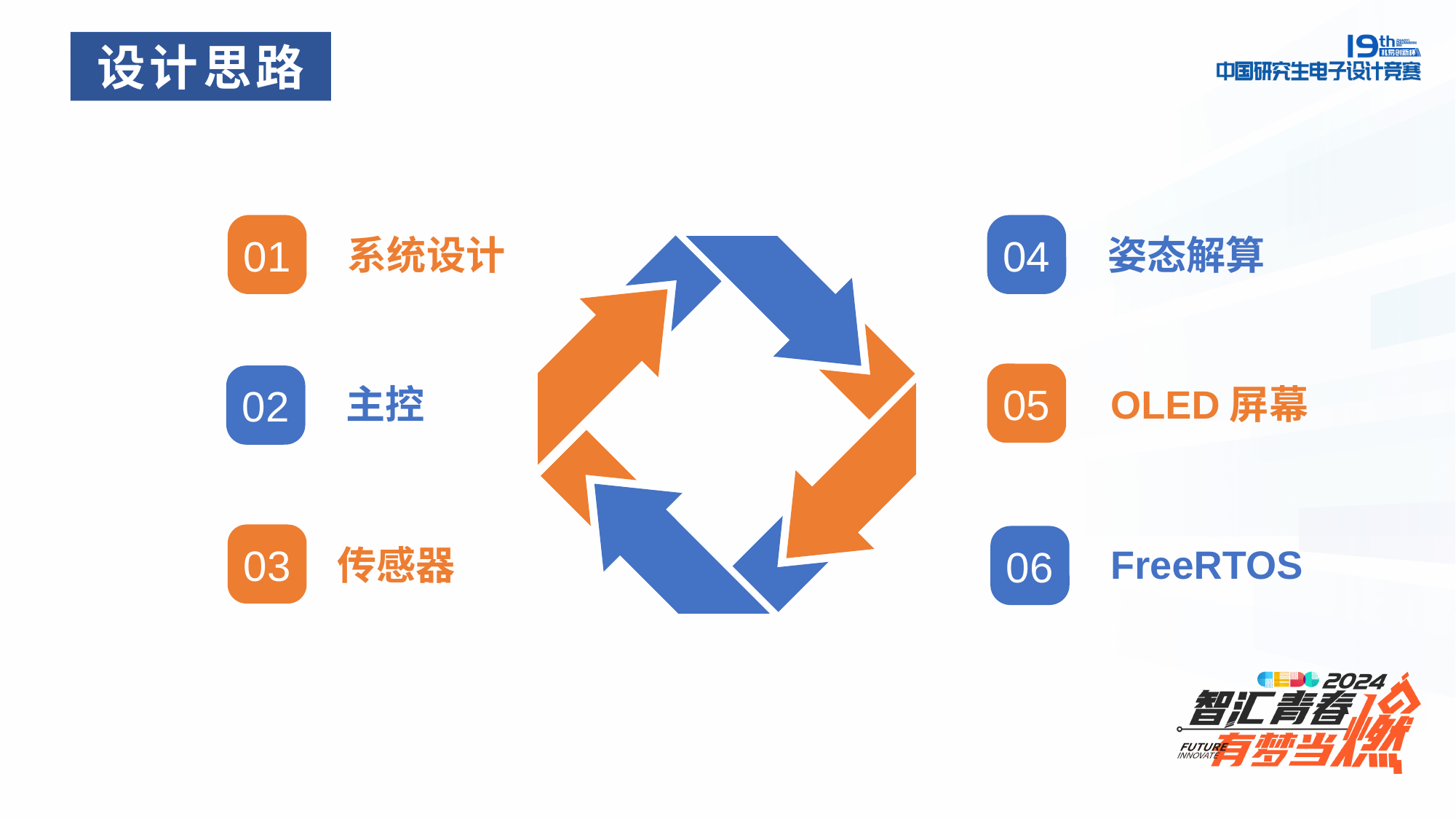

设计思路

01
04
系统设计
姿态解算

05
02
主控
OLED屏幕

03
06
FreeRTOS
传感器